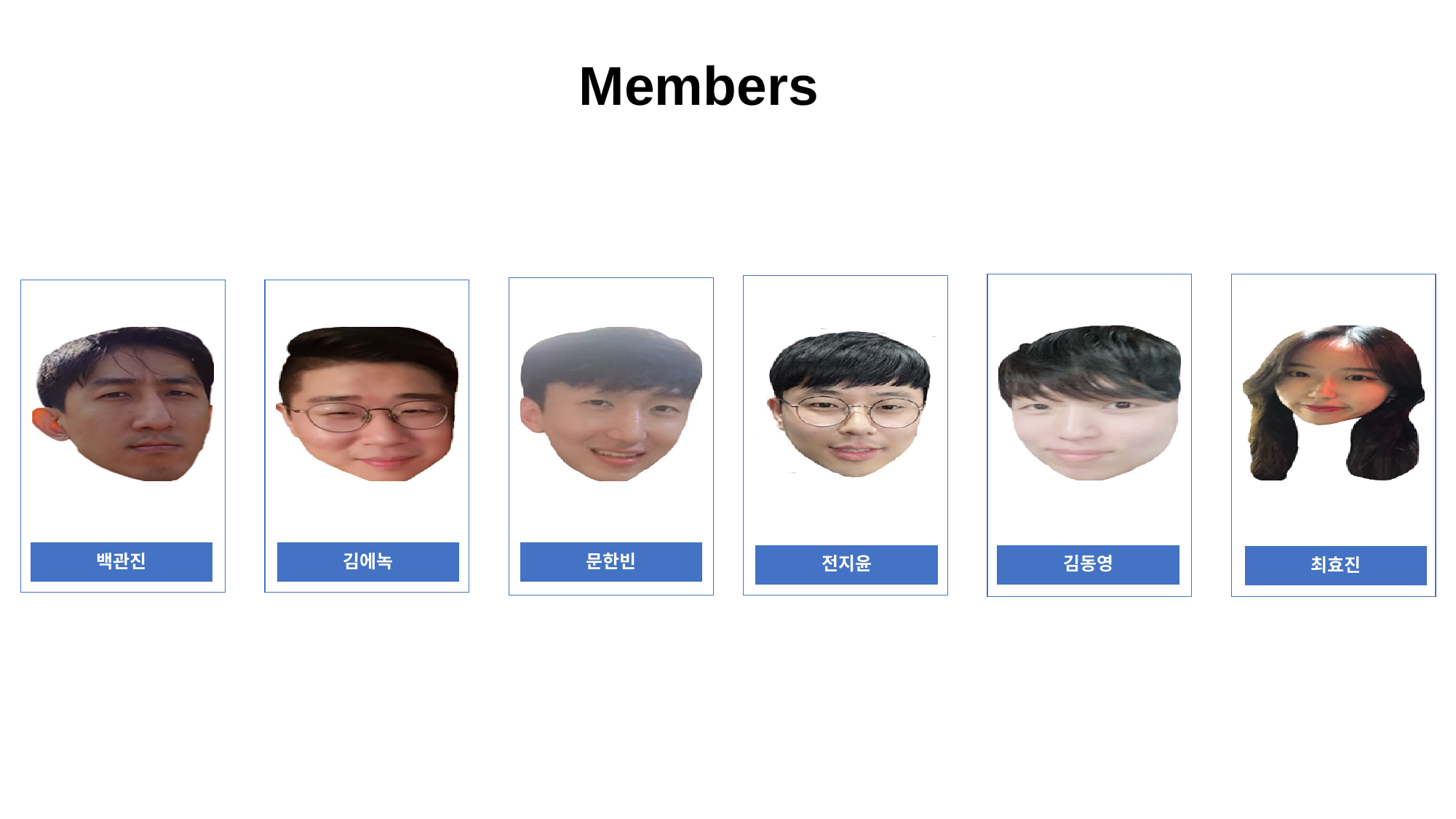

Members
전지윤

김동영

최효진

백관진

김에녹

문한빈